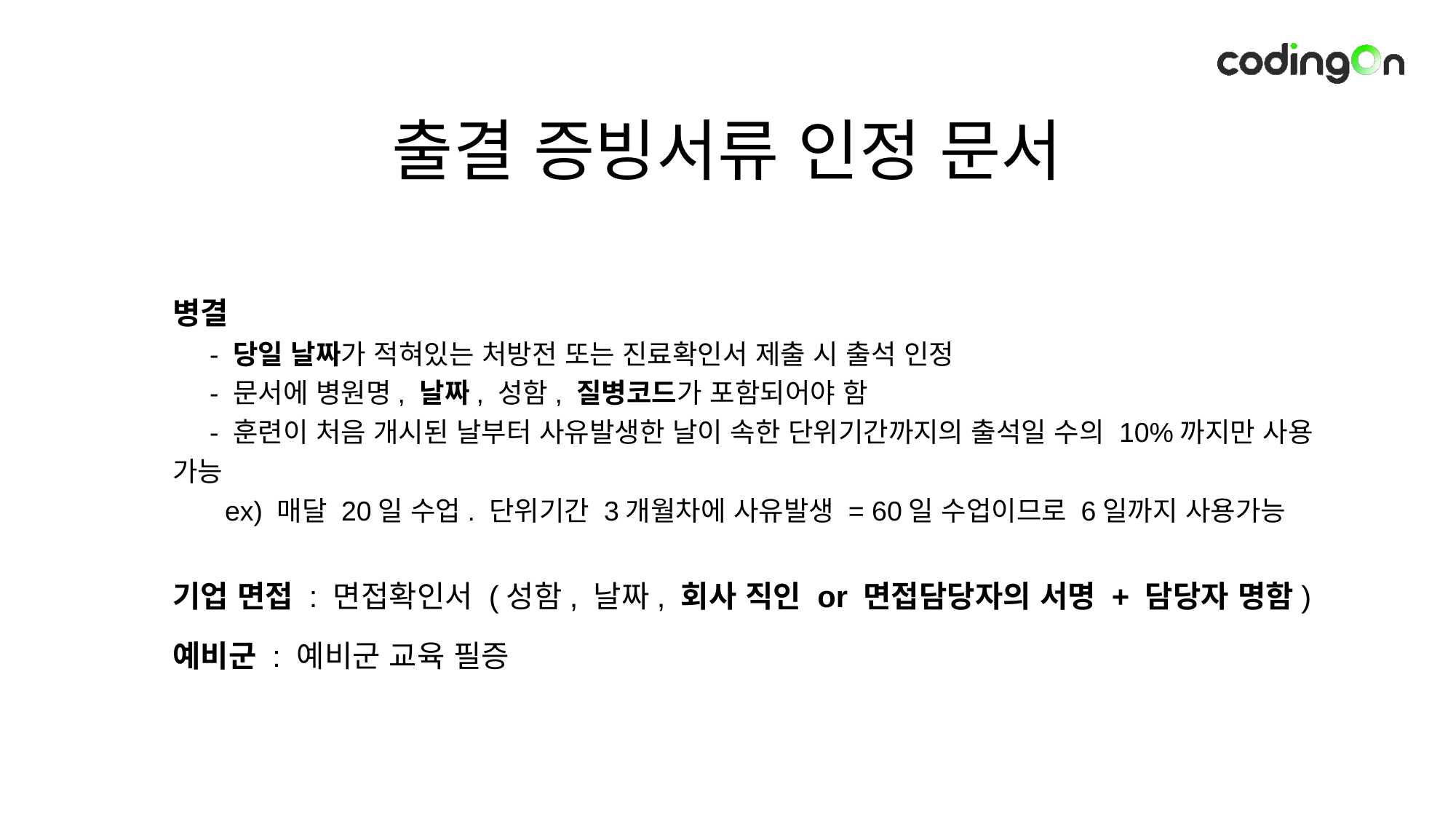

출결 증빙서류 인정 문서

병결
    - 당일 날짜가 적혀있는 처방전 또는 진료확인서 제출 시 출석 인정
    - 문서에 병원명, 날짜, 성함, 질병코드가 포함되어야 함
    - 훈련이 처음 개시된 날부터 사유발생한 날이 속한 단위기간까지의 출석일 수의 10%까지만 사용 가능
      ex) 매달 20일 수업. 단위기간 3개월차에 사유발생 = 60일 수업이므로 6일까지 사용가능
기업 면접 : 면접확인서 (성함, 날짜, 회사 직인 or 면접담당자의 서명 + 담당자 명함)
예비군 : 예비군 교육 필증